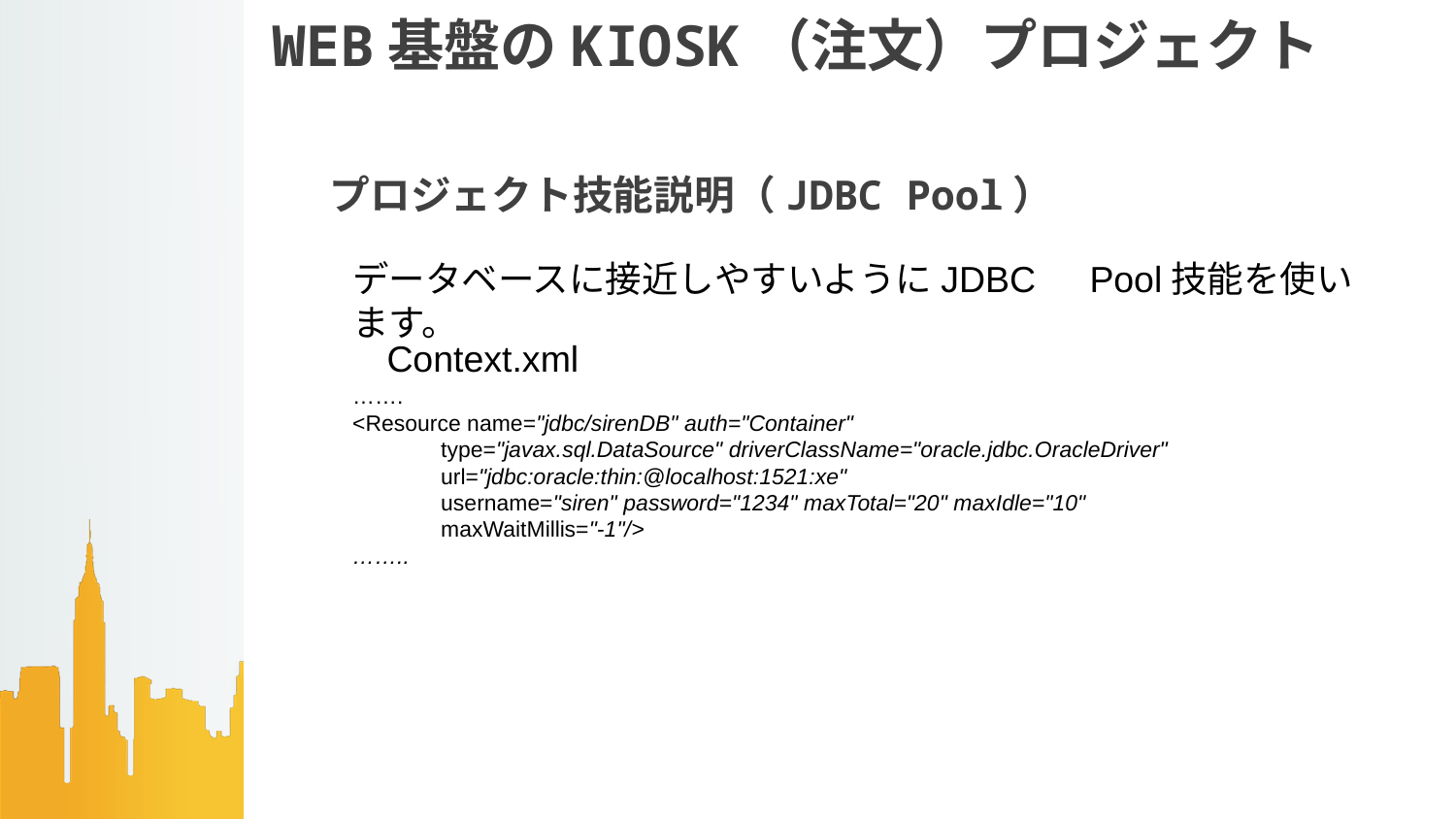

# WEB基盤のKIOSK（注文）プロジェクト
プロジェクト技能説明（JDBC Pool）
データベースに接近しやすいようにJDBC　Pool技能を使います。
Context.xml
…….
<Resource name="jdbc/sirenDB" auth="Container"
              type="javax.sql.DataSource" driverClassName="oracle.jdbc.OracleDriver"
              url="jdbc:oracle:thin:@localhost:1521:xe"
              username="siren" password="1234" maxTotal="20" maxIdle="10"
              maxWaitMillis="-1"/>
……..